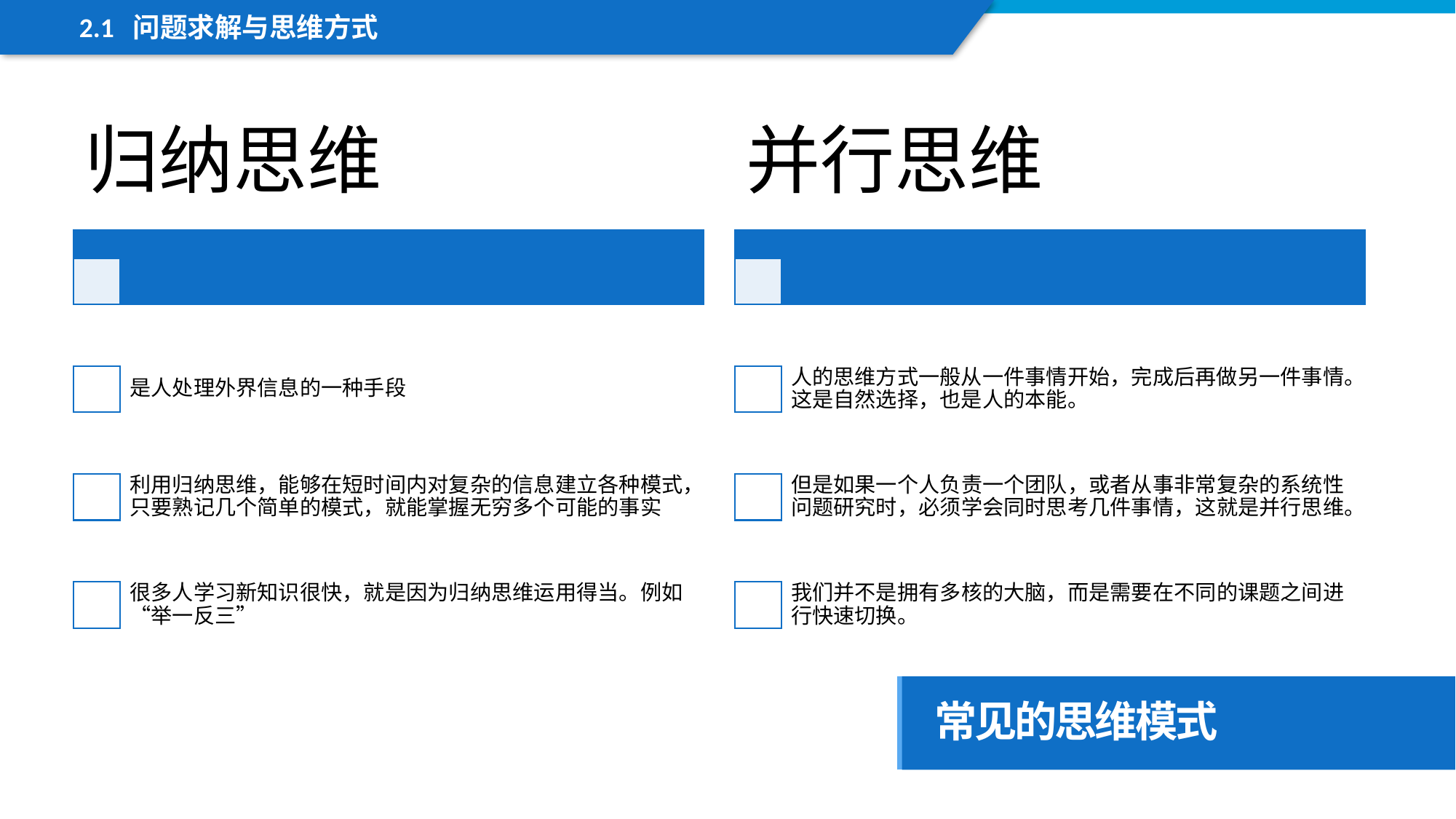

2.1  问题求解与思维方式
归纳思维
是人处理外界信息的一种手段
利用归纳思维，能够在短时间内对复杂的信息建立各种模式，只要熟记几个简单的模式，就能掌握无穷多个可能的事实
很多人学习新知识很快，就是因为归纳思维运用得当。例如“举一反三”
并行思维
人的思维方式一般从一件事情开始，完成后再做另一件事情。这是自然选择，也是人的本能。
但是如果一个人负责一个团队，或者从事非常复杂的系统性问题研究时，必须学会同时思考几件事情，这就是并行思维。
我们并不是拥有多核的大脑，而是需要在不同的课题之间进行快速切换。
常见的思维模式